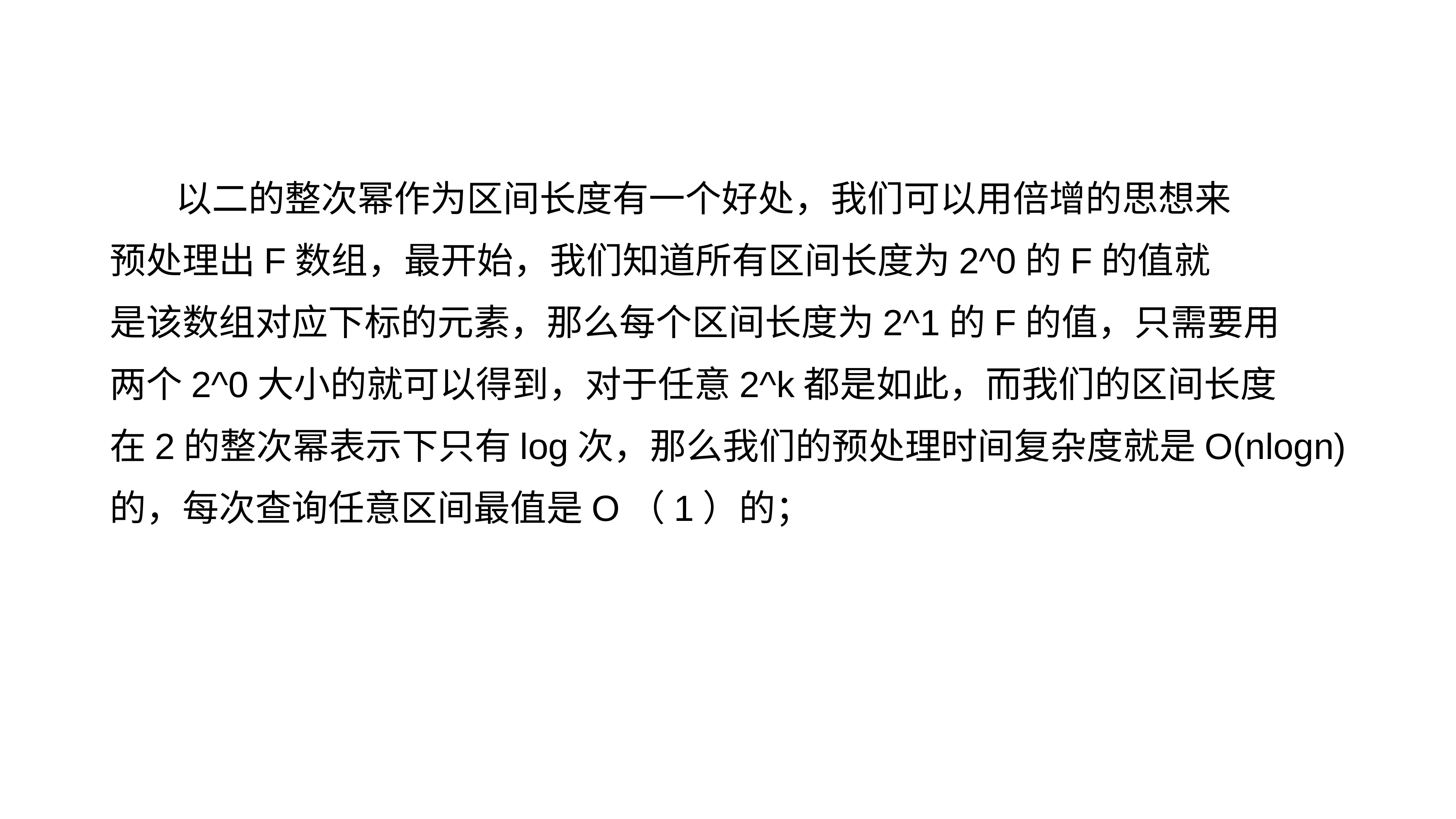

以二的整次幂作为区间长度有一个好处，我们可以用倍增的思想来
预处理出F数组，最开始，我们知道所有区间长度为2^0的F的值就
是该数组对应下标的元素，那么每个区间长度为2^1的F的值，只需要用
两个2^0大小的就可以得到，对于任意2^k都是如此，而我们的区间长度
在2的整次幂表示下只有log次，那么我们的预处理时间复杂度就是O(nlogn)
的，每次查询任意区间最值是O（1）的；